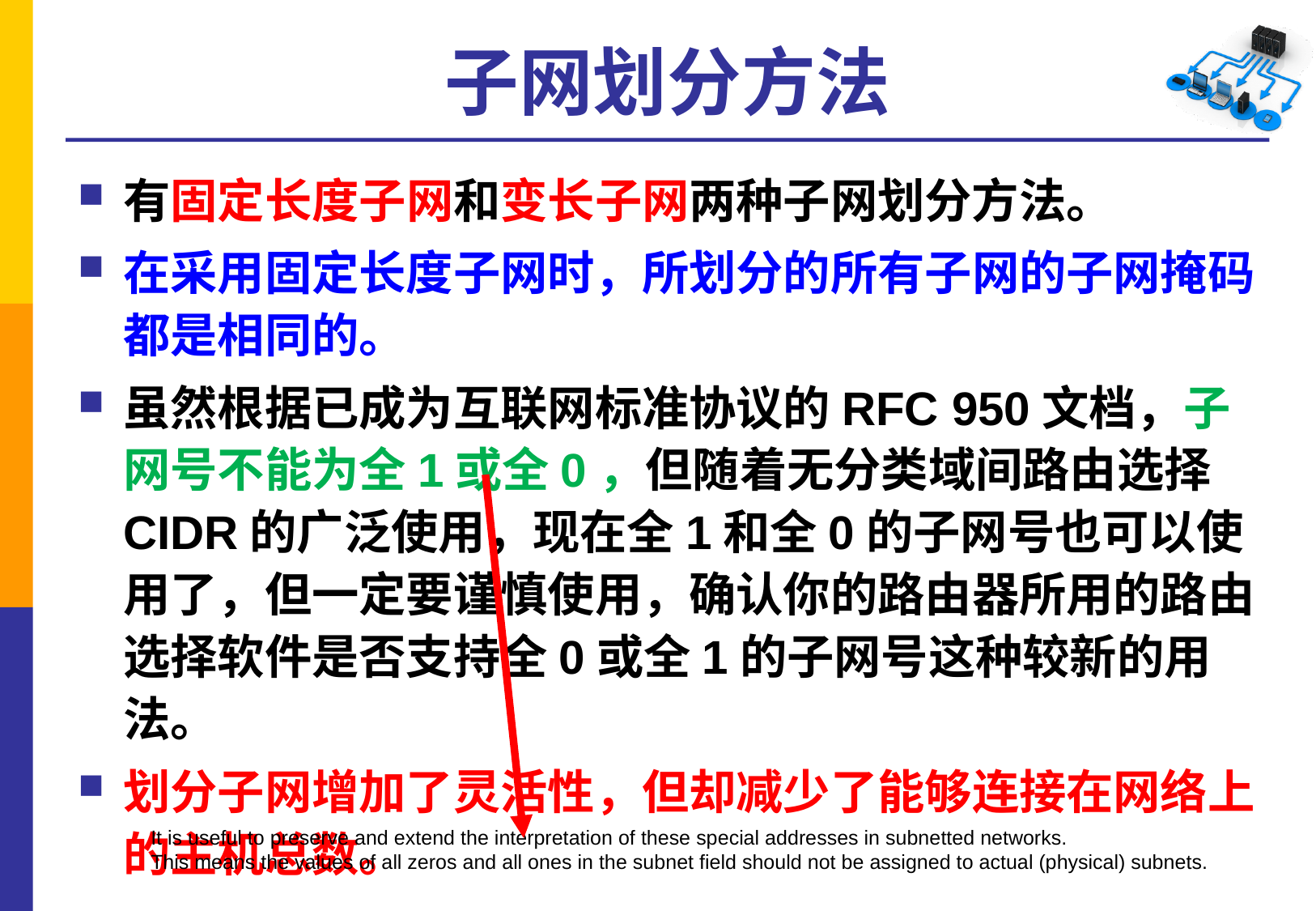

# 子网划分方法
有固定长度子网和变长子网两种子网划分方法。
在采用固定长度子网时，所划分的所有子网的子网掩码都是相同的。
虽然根据已成为互联网标准协议的RFC 950文档，子网号不能为全1或全0，但随着无分类域间路由选择CIDR的广泛使用，现在全1和全0的子网号也可以使用了，但一定要谨慎使用，确认你的路由器所用的路由选择软件是否支持全0或全1的子网号这种较新的用法。
划分子网增加了灵活性，但却减少了能够连接在网络上的主机总数。
It is useful to preserve and extend the interpretation of these special addresses in subnetted networks.
This means the values of all zeros and all ones in the subnet field should not be assigned to actual (physical) subnets.